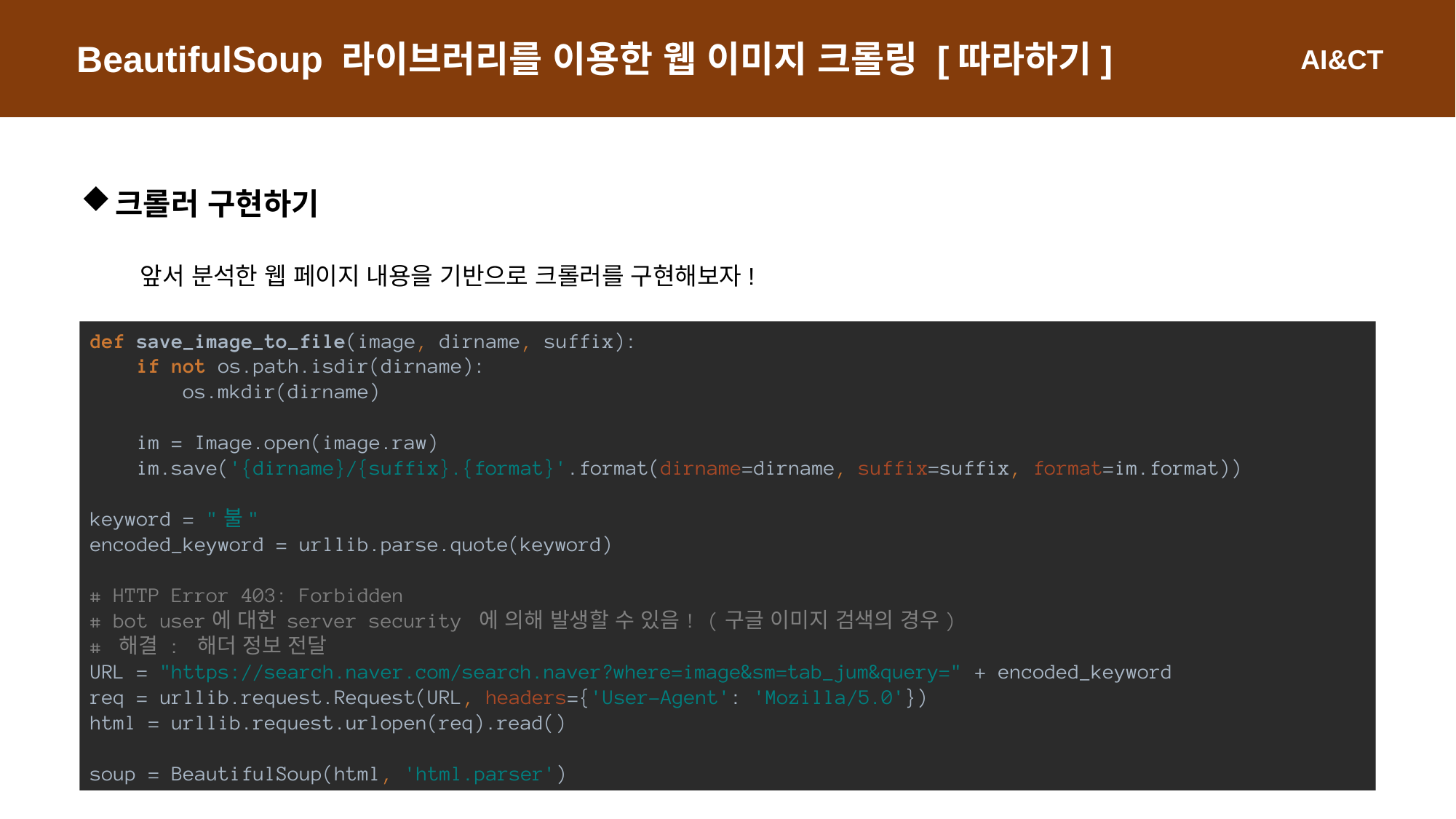

BeautifulSoup 라이브러리를 이용한 웹 이미지 크롤링 [따라하기]
크롤러 구현하기
앞서 분석한 웹 페이지 내용을 기반으로 크롤러를 구현해보자!
def save_image_to_file(image, dirname, suffix):
    if not os.path.isdir(dirname):
        os.mkdir(dirname)
    im = Image.open(image.raw)
    im.save('{dirname}/{suffix}.{format}'.format(dirname=dirname, suffix=suffix, format=im.format))
keyword = "불"
encoded_keyword = urllib.parse.quote(keyword)
# HTTP Error 403: Forbidden
# bot user에 대한 server security 에 의해 발생할 수 있음! (구글 이미지 검색의 경우)
# 해결 : 해더 정보 전달
URL = "https://search.naver.com/search.naver?where=image&sm=tab_jum&query=" + encoded_keyword
req = urllib.request.Request(URL, headers={'User-Agent': 'Mozilla/5.0'})
html = urllib.request.urlopen(req).read()
soup = BeautifulSoup(html, 'html.parser')